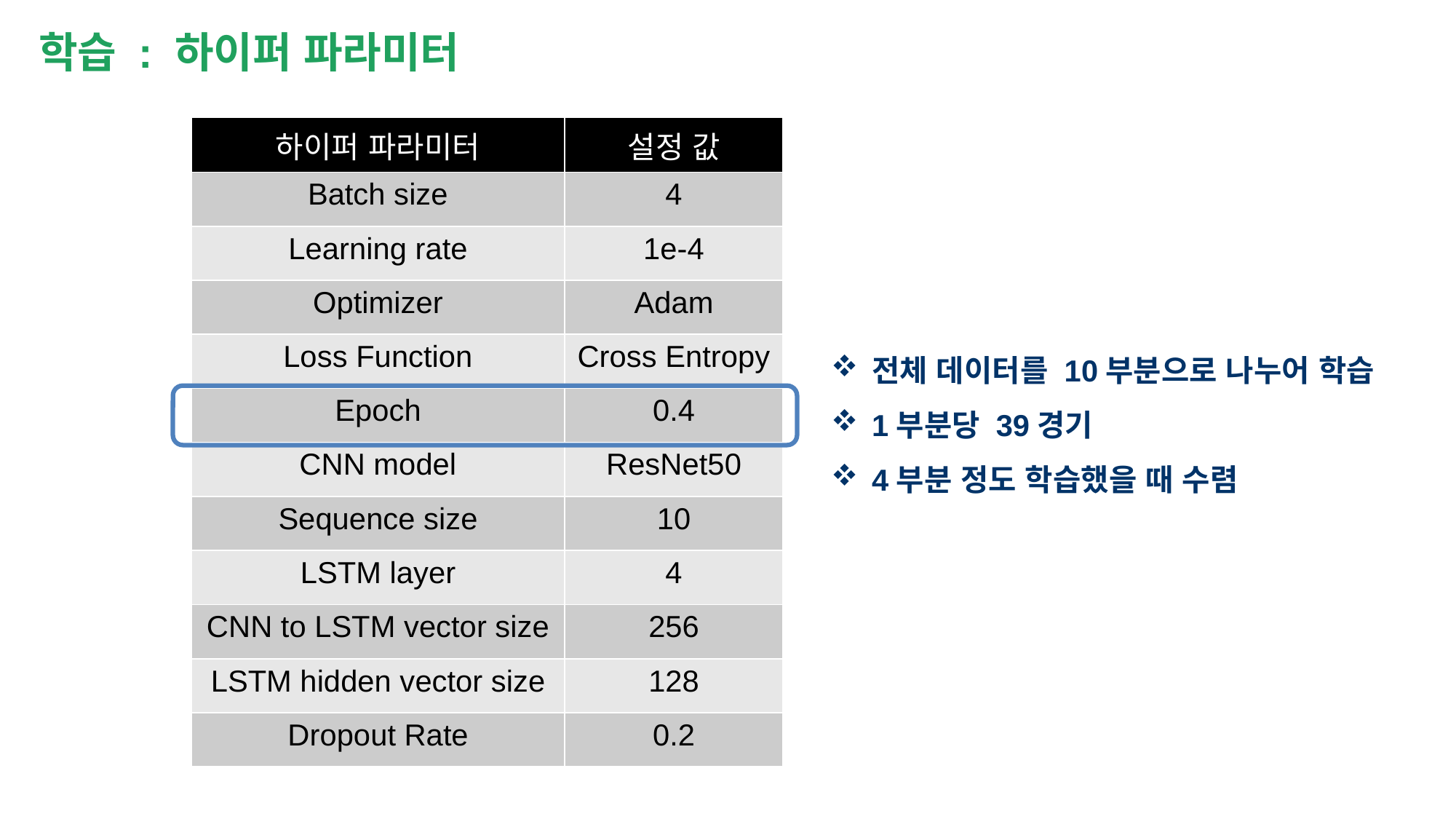

학습 : 하이퍼 파라미터
| 하이퍼 파라미터 | 설정 값 |
| --- | --- |
| Batch size | 4 |
| Learning rate | 1e-4 |
| Optimizer | Adam |
| Loss Function | Cross Entropy |
| Epoch | 0.4 |
| CNN model | ResNet50 |
| Sequence size | 10 |
| LSTM layer | 4 |
| CNN to LSTM vector size | 256 |
| LSTM hidden vector size | 128 |
| Dropout Rate | 0.2 |
전체 데이터를 10부분으로 나누어 학습
1부분당 39경기
4부분 정도 학습했을 때 수렴